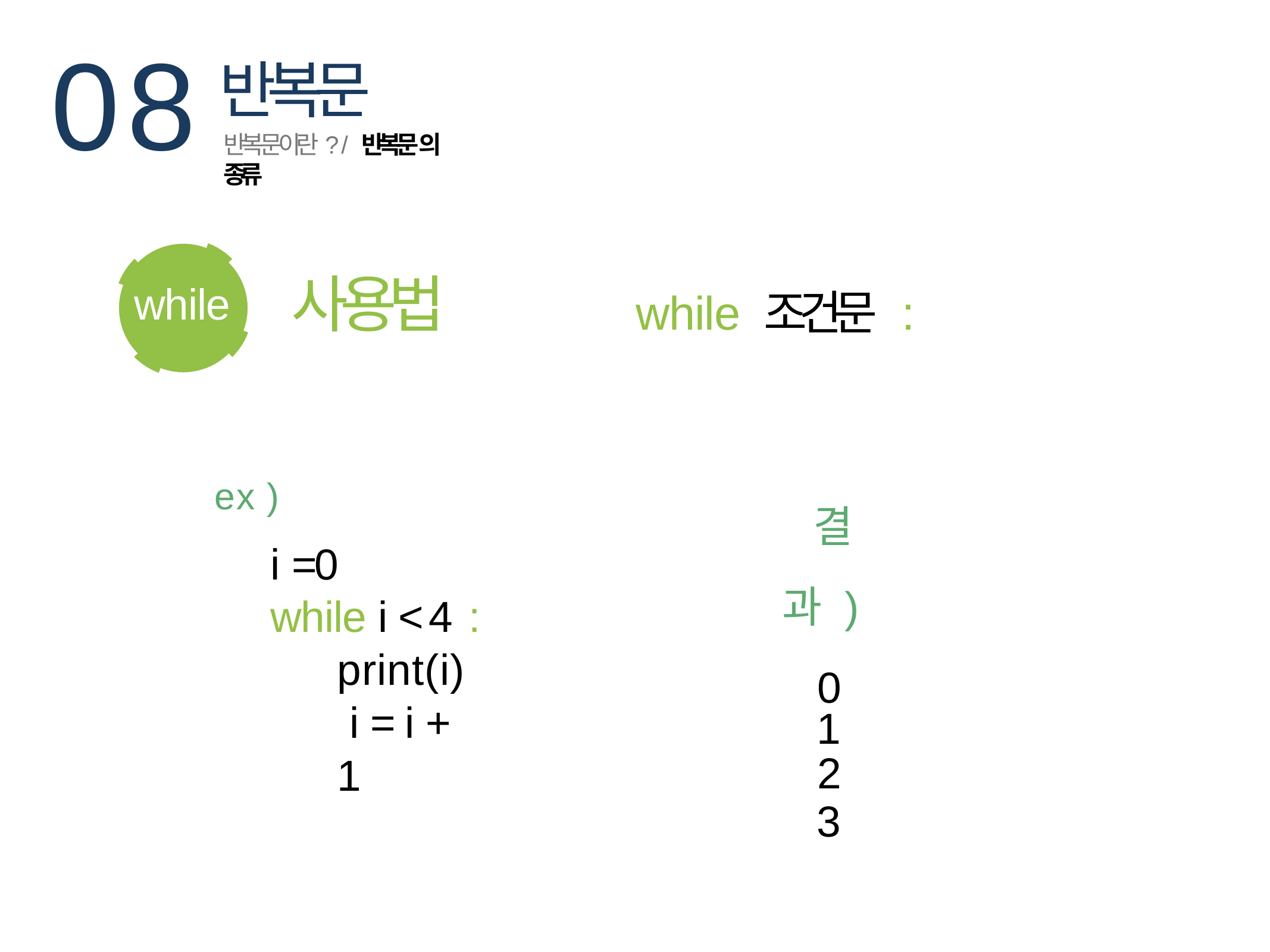

08
반복문
반복문이란? / 반복문의 종류

사용법
while
while 조건문 :
결과 )  0
1
2
3
ex )
i =0
while i <   4 :
print(i)  i =  i +   1